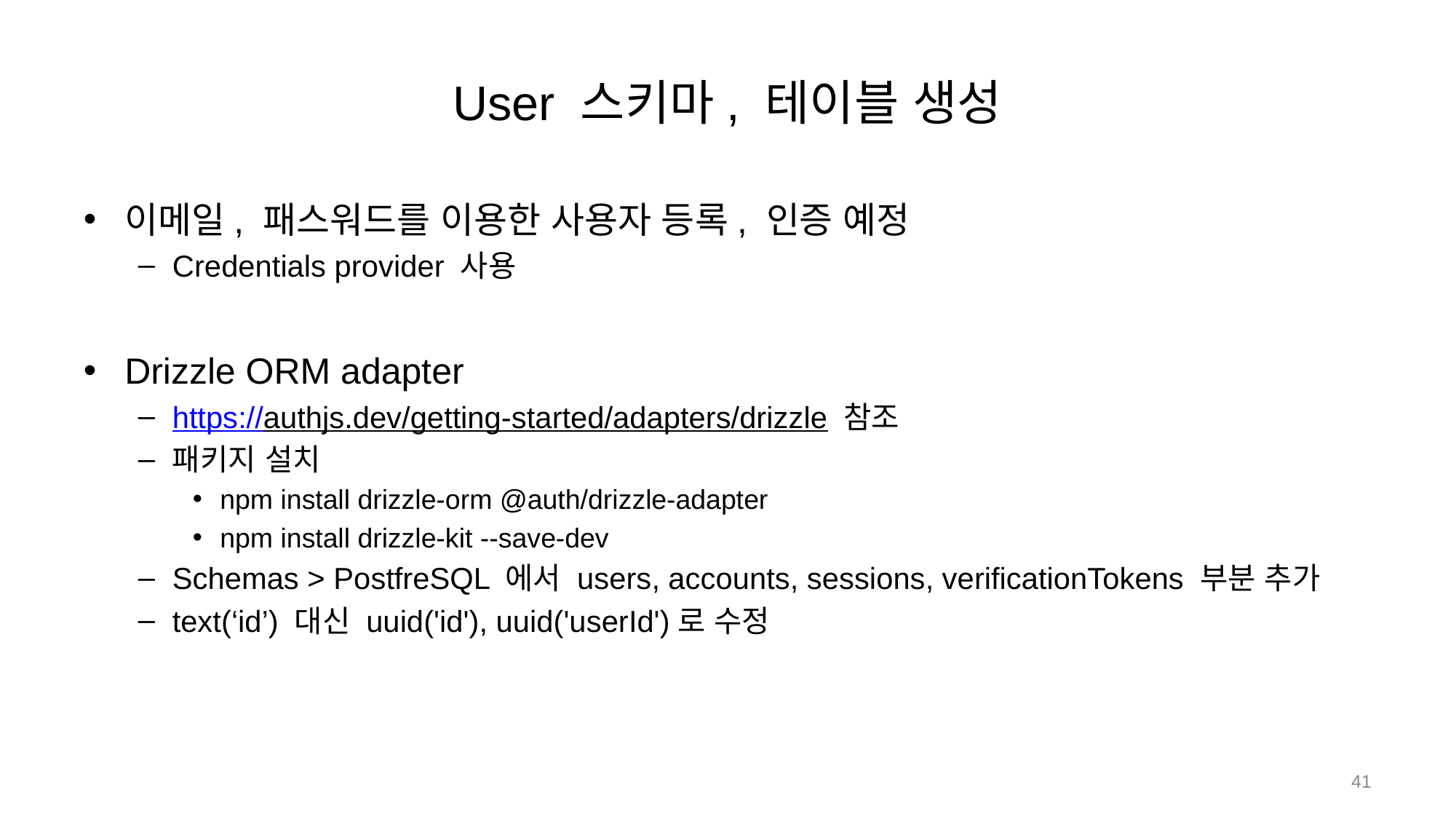

# User 스키마, 테이블 생성
이메일, 패스워드를 이용한 사용자 등록, 인증 예정
Credentials provider 사용

Drizzle ORM adapter
https://authjs.dev/getting-started/adapters/drizzle 참조
패키지 설치
npm install drizzle-orm @auth/drizzle-adapter
npm install drizzle-kit --save-dev
Schemas > PostfreSQL 에서 users, accounts, sessions, verificationTokens 부분 추가
text(‘id’) 대신 uuid('id'), uuid('userId')로 수정

41